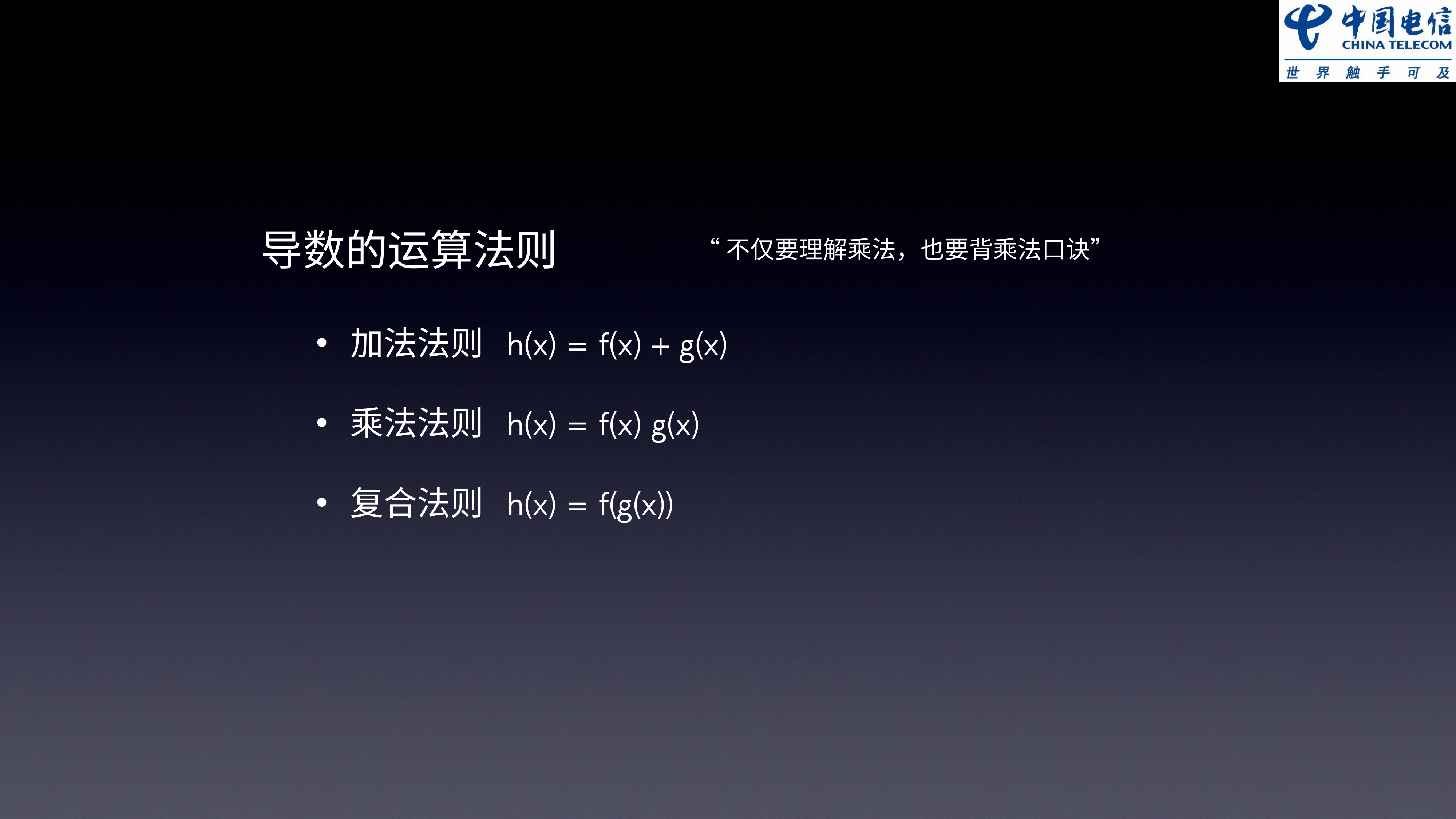

导数的运算法则
“不仅要理解乘法，也要背乘法口诀”
加法法则  h(x) = f(x) + g(x)

乘法法则  h(x) = f(x) g(x)

复合法则  h(x) = f(g(x))